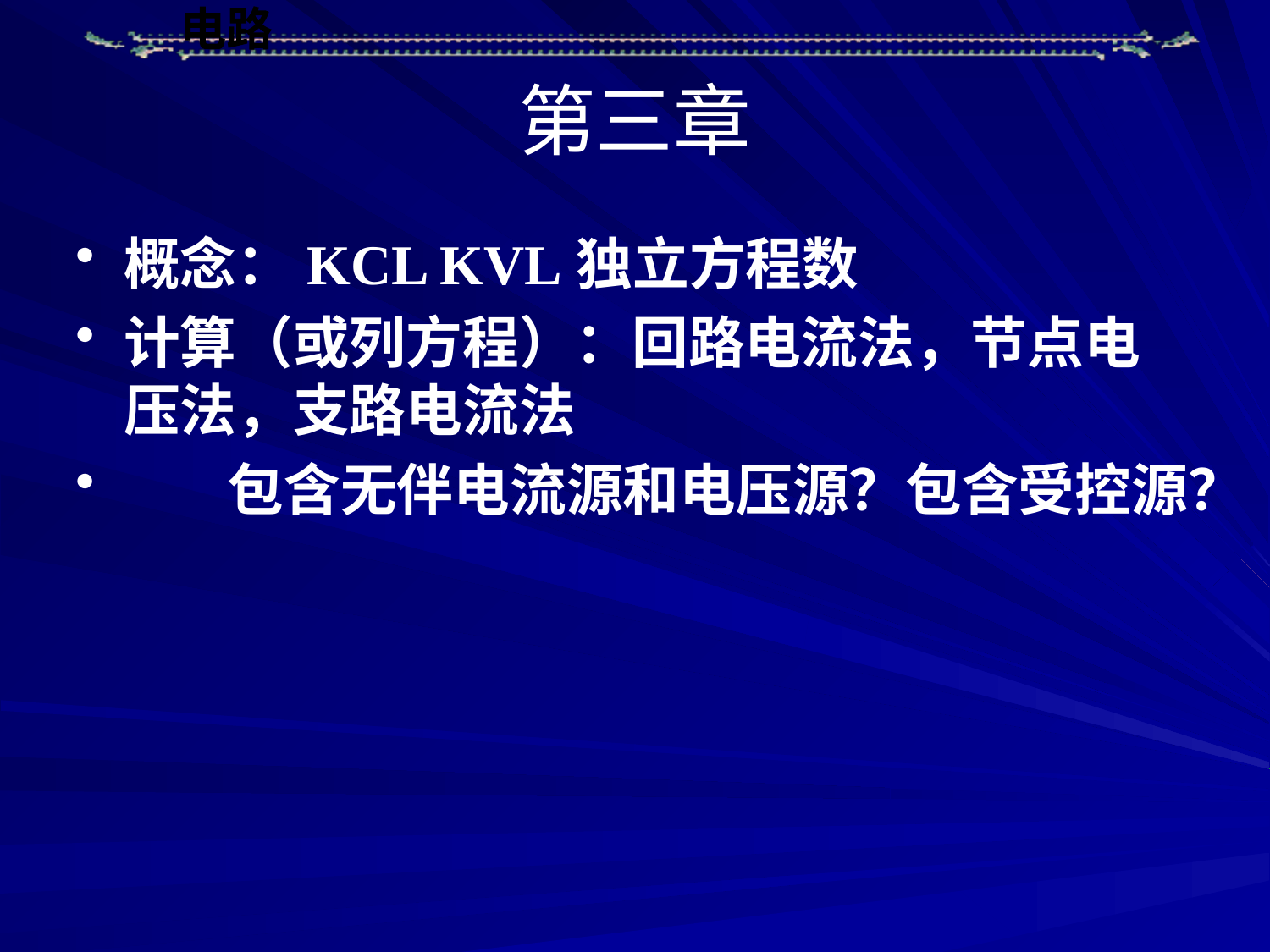

# 第三章
概念：KCL KVL独立方程数
计算（或列方程）：回路电流法，节点电压法，支路电流法
       包含无伴电流源和电压源？包含受控源？